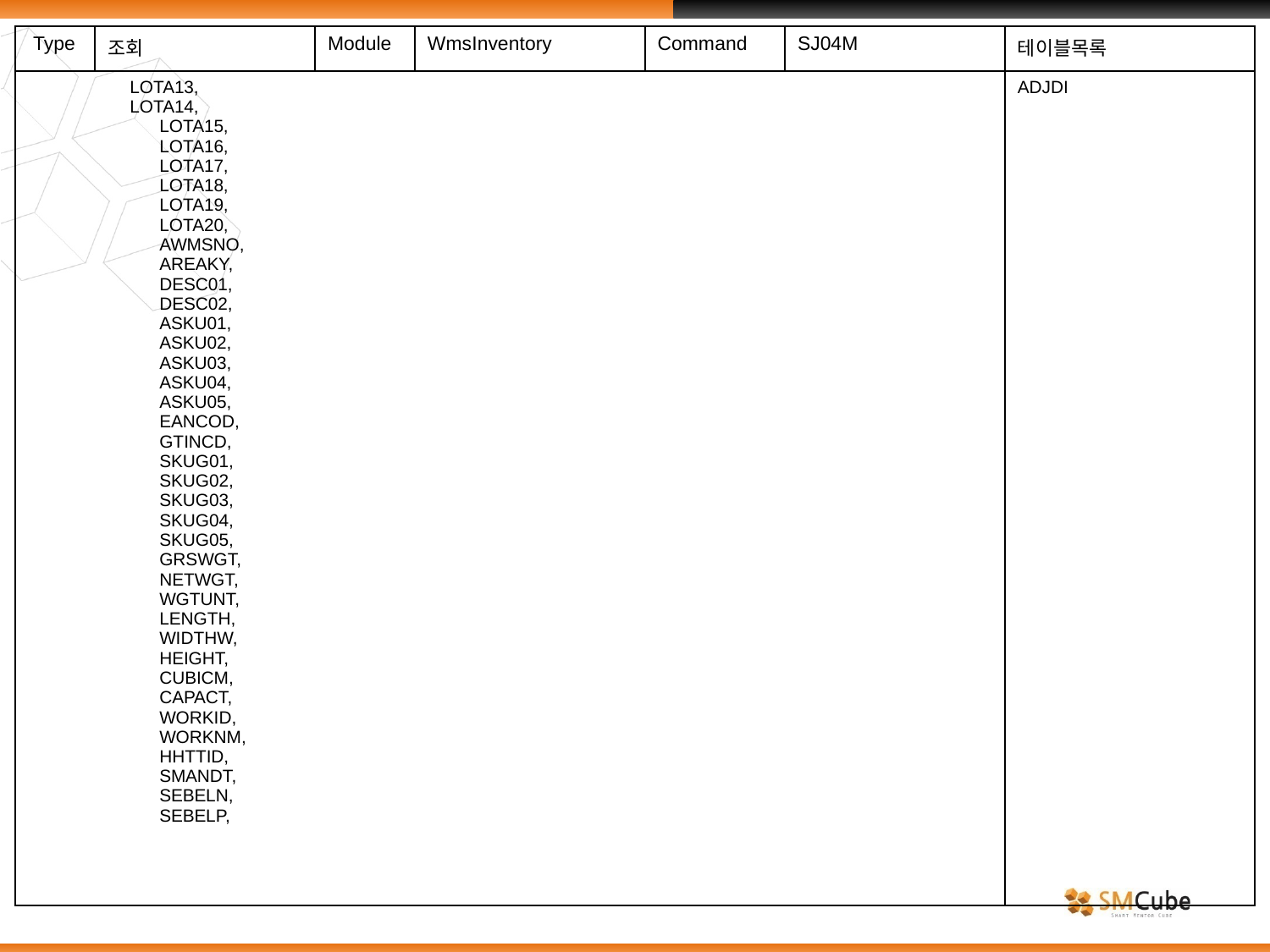

| Type | 조회 | Module | WmsInventory | Command | SJ04M | 테이블목록 |
| --- | --- | --- | --- | --- | --- | --- |
| LOTA13, LOTA14, LOTA15, LOTA16, LOTA17, LOTA18, LOTA19, LOTA20, AWMSNO, AREAKY, DESC01, DESC02, ASKU01, ASKU02, ASKU03, ASKU04, ASKU05, EANCOD, GTINCD, SKUG01, SKUG02, SKUG03, SKUG04, SKUG05, GRSWGT, NETWGT, WGTUNT, LENGTH, WIDTHW, HEIGHT, CUBICM, CAPACT, WORKID, WORKNM, HHTTID, SMANDT, SEBELN, SEBELP, |  |  |  |  |  | ADJDI |